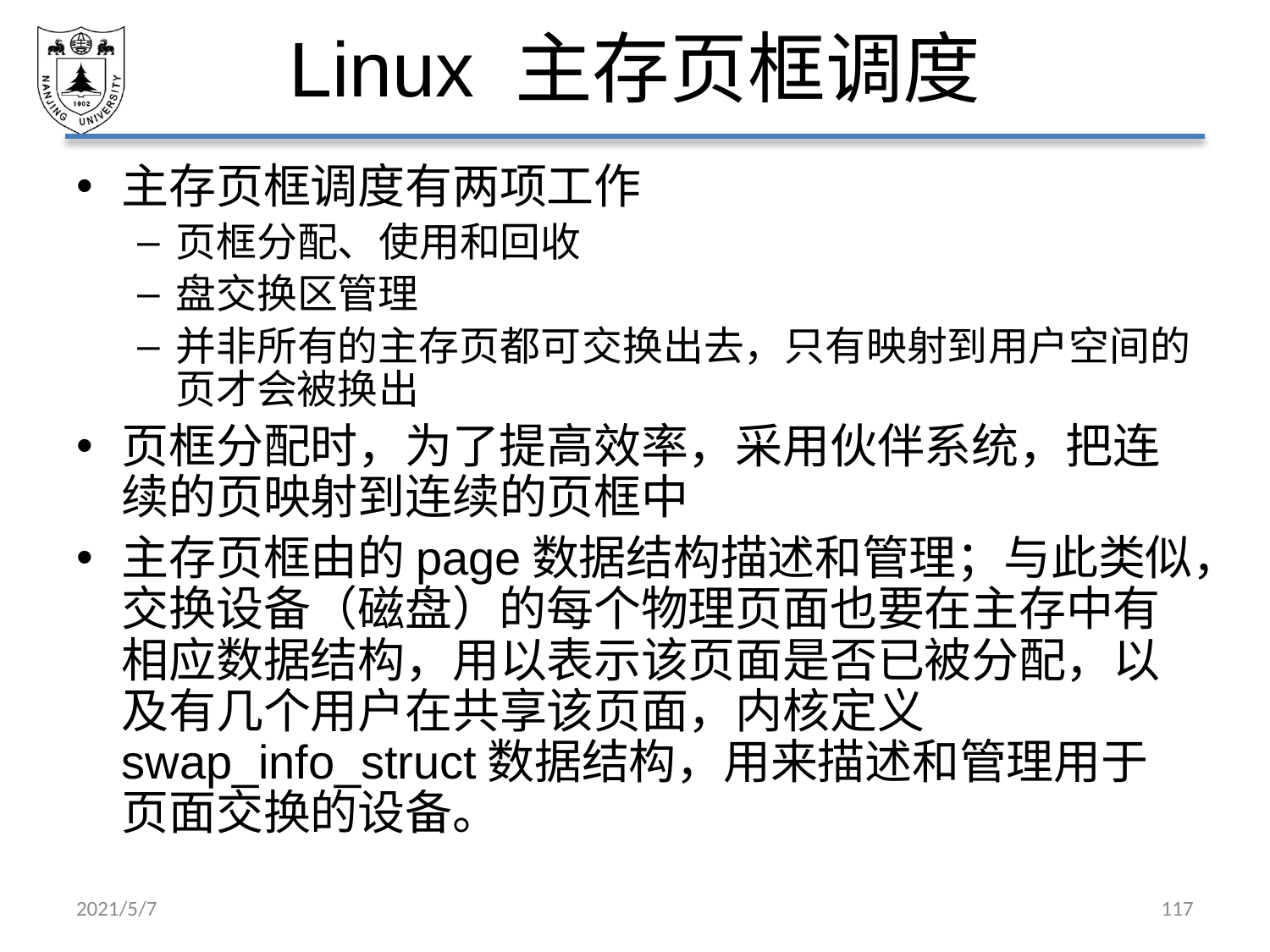

# Linux 主存页框调度
主存页框调度有两项工作
页框分配、使用和回收
盘交换区管理
并非所有的主存页都可交换出去，只有映射到用户空间的页才会被换出
页框分配时，为了提高效率，采用伙伴系统，把连续的页映射到连续的页框中
主存页框由的page数据结构描述和管理；与此类似，交换设备（磁盘）的每个物理页面也要在主存中有相应数据结构，用以表示该页面是否已被分配，以及有几个用户在共享该页面，内核定义swap_info_struct数据结构，用来描述和管理用于页面交换的设备。

2021/5/7
117